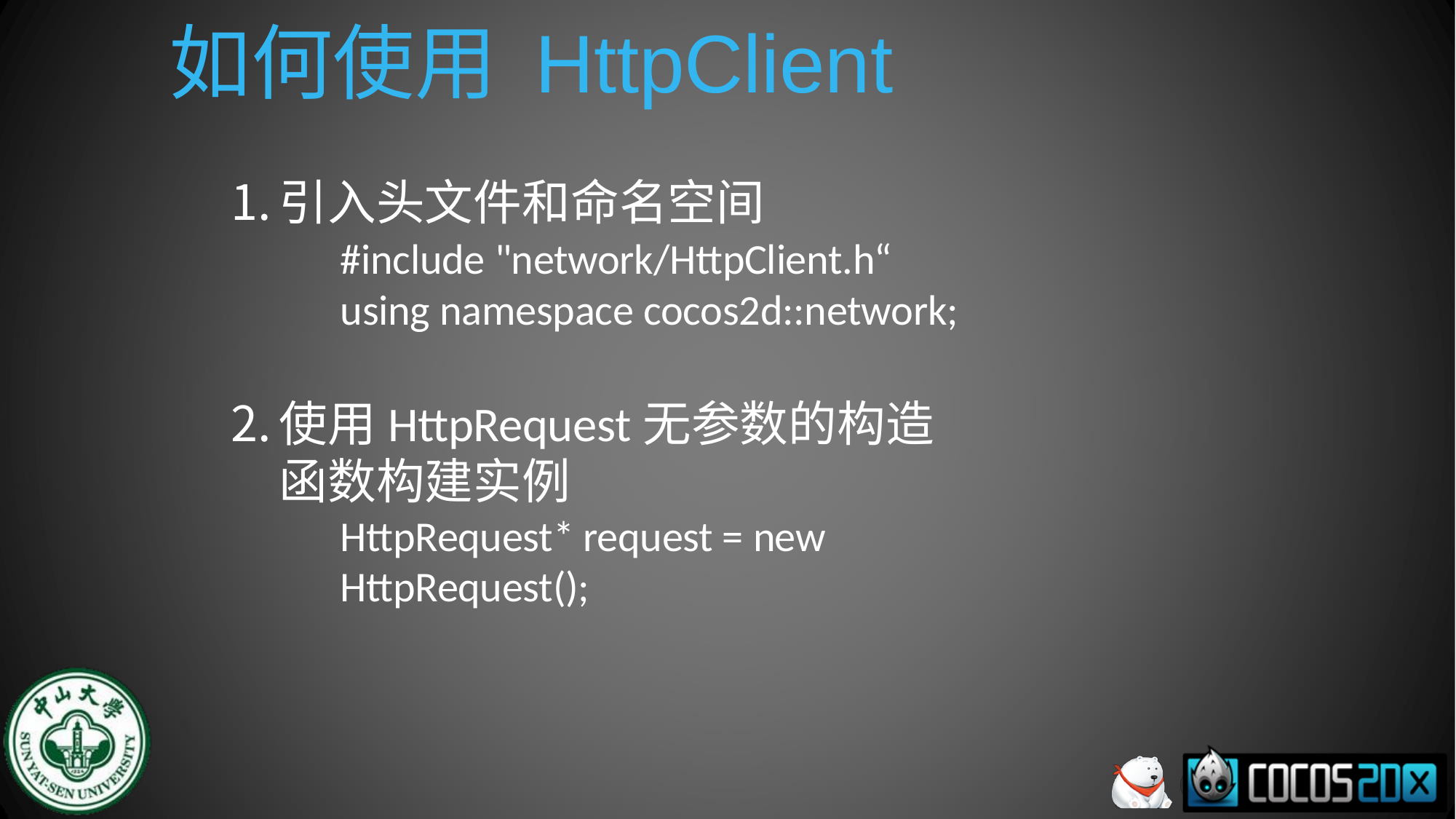

# 如何使用 HttpClient
引入头文件和命名空间
#include "network/HttpClient.h“  using namespace cocos2d::network;

使用HttpRequest无参数的构造函数构建实例
HttpRequest* request = new HttpRequest();